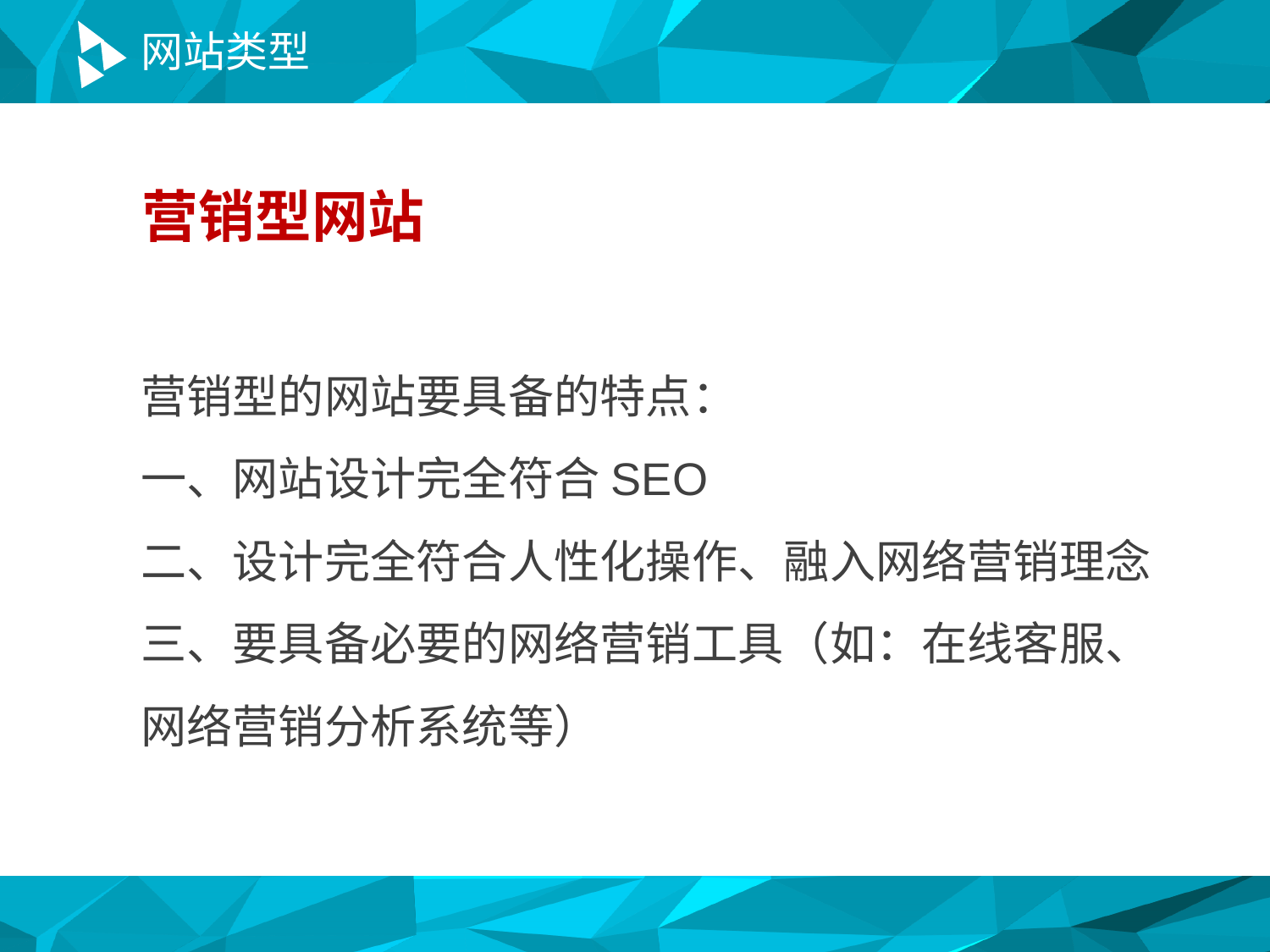

# 网站类型
营销型网站
营销型的网站要具备的特点：
一、网站设计完全符合SEO
二、设计完全符合人性化操作、融入网络营销理念
三、要具备必要的网络营销工具（如：在线客服、网络营销分析系统等）